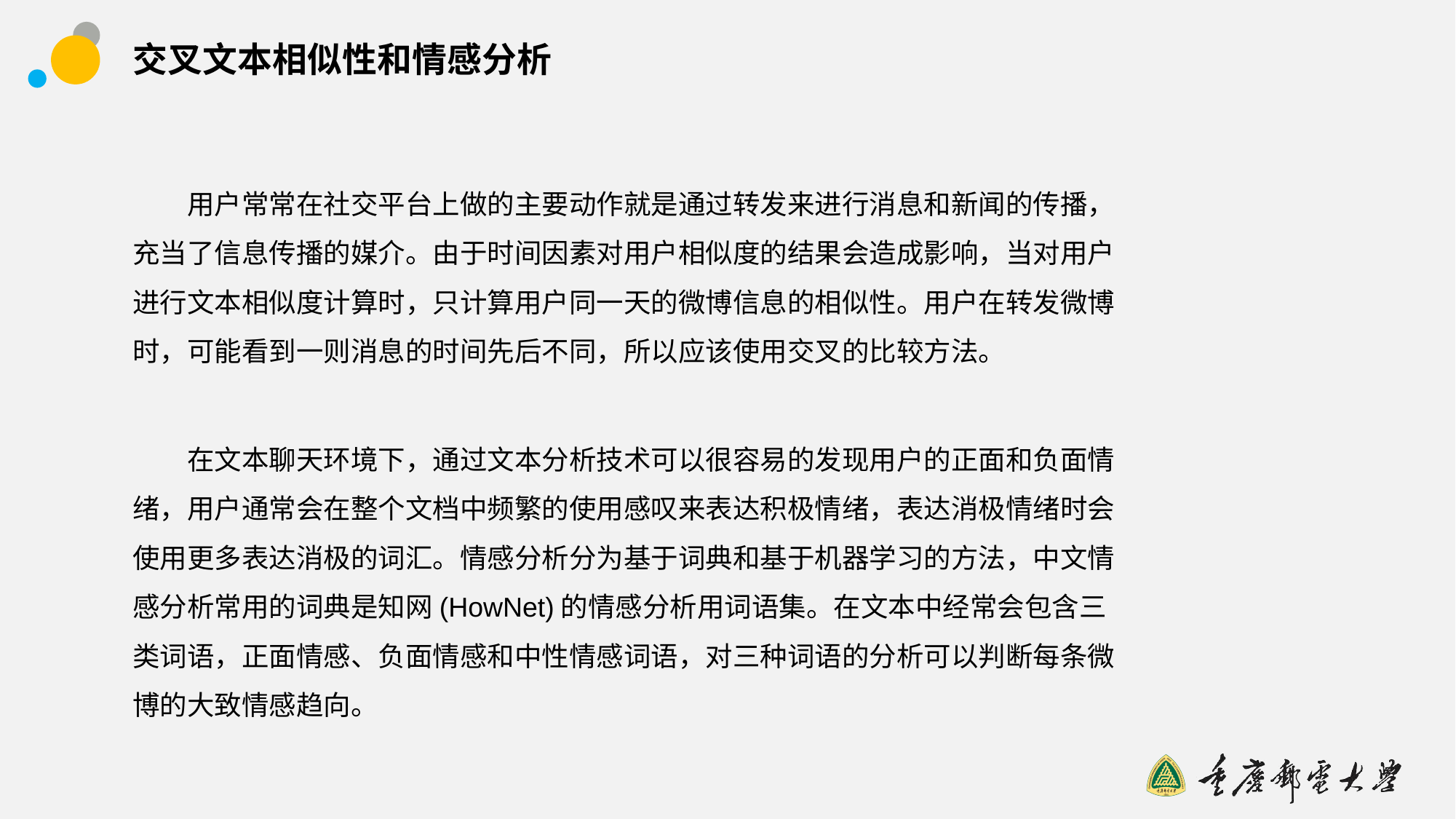

# 交叉文本相似性和情感分析
用户常常在社交平台上做的主要动作就是通过转发来进行消息和新闻的传播，充当了信息传播的媒介。由于时间因素对用户相似度的结果会造成影响，当对用户进行文本相似度计算时，只计算用户同一天的微博信息的相似性。用户在转发微博时，可能看到一则消息的时间先后不同，所以应该使用交叉的比较方法。
在文本聊天环境下，通过文本分析技术可以很容易的发现用户的正面和负面情绪，用户通常会在整个文档中频繁的使用感叹来表达积极情绪，表达消极情绪时会使用更多表达消极的词汇。情感分析分为基于词典和基于机器学习的方法，中文情感分析常用的词典是知网(HowNet)的情感分析用词语集。在文本中经常会包含三类词语，正面情感、负面情感和中性情感词语，对三种词语的分析可以判断每条微博的大致情感趋向。